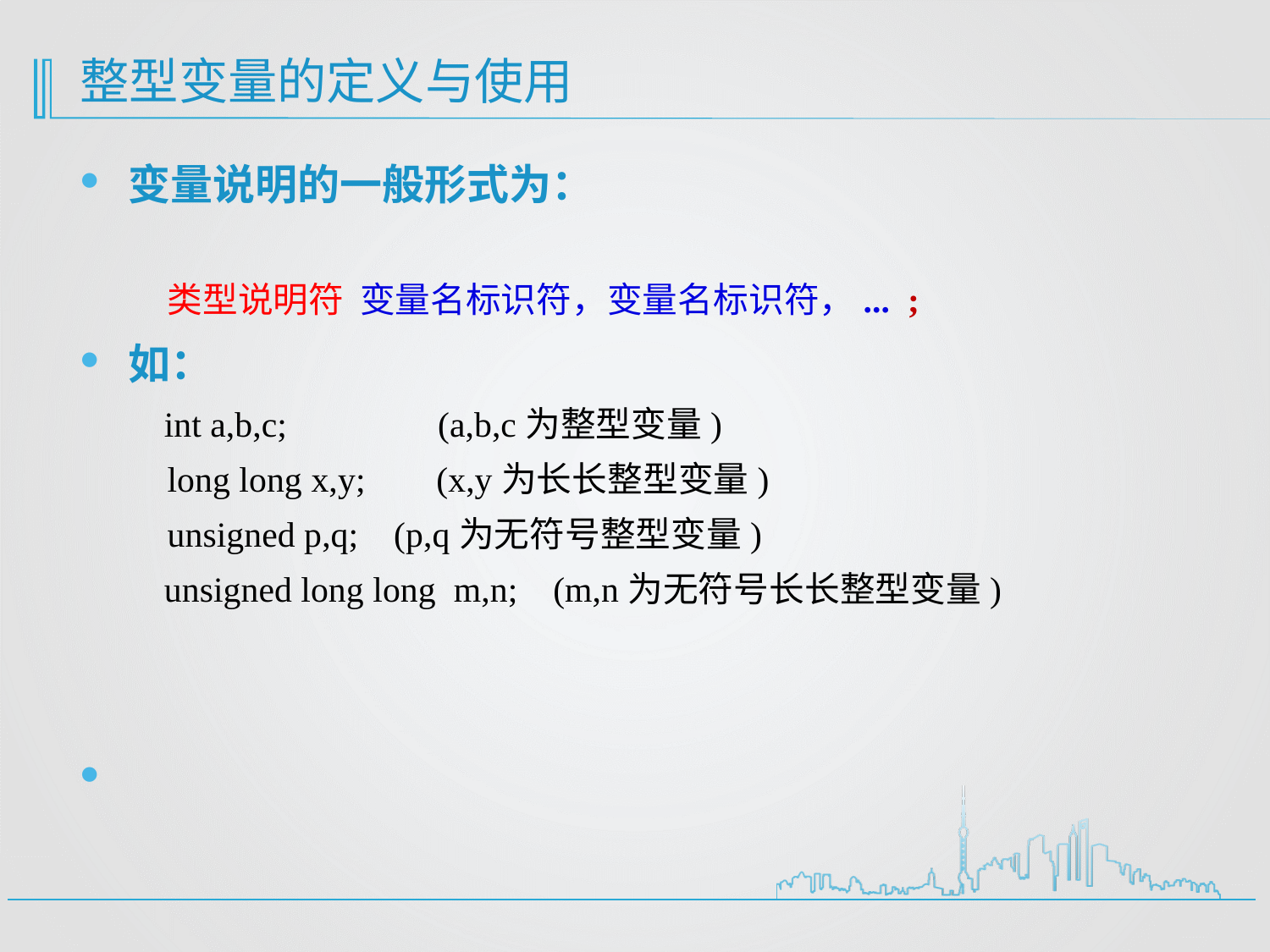

# 整型变量的定义与使用
变量说明的一般形式为：

类型说明符  变量名标识符，变量名标识符，...  ;
如：
     int a,b,c;                 (a,b,c为整型变量)
long long x,y;        (x,y为长长整型变量)
unsigned p,q;    (p,q为无符号整型变量)
     unsigned long long  m,n;    (m,n为无符号长长整型变量)